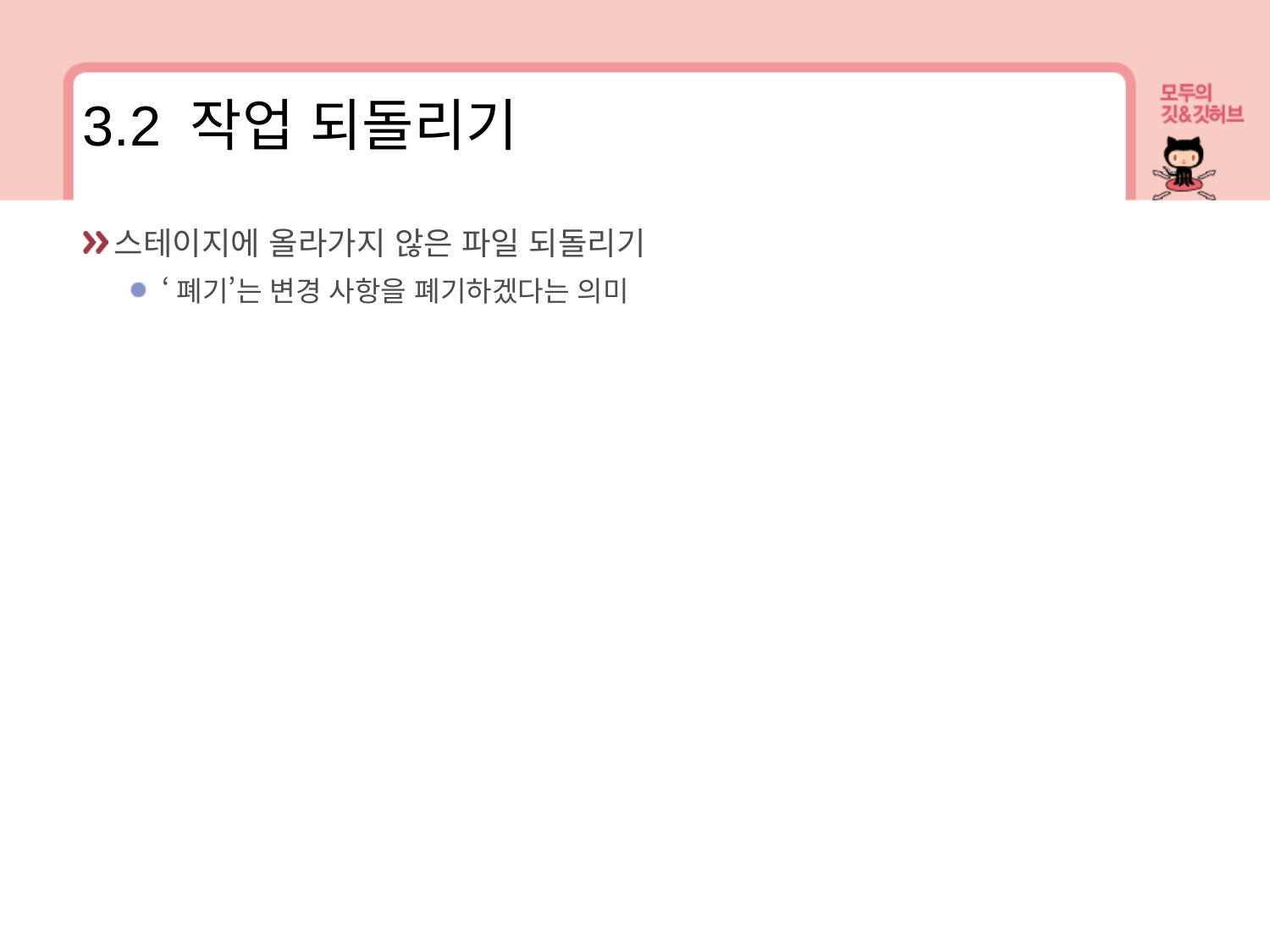

3.2 작업 되돌리기
스테이지에 올라가지 않은 파일 되돌리기
‘폐기’는 변경 사항을 폐기하겠다는 의미